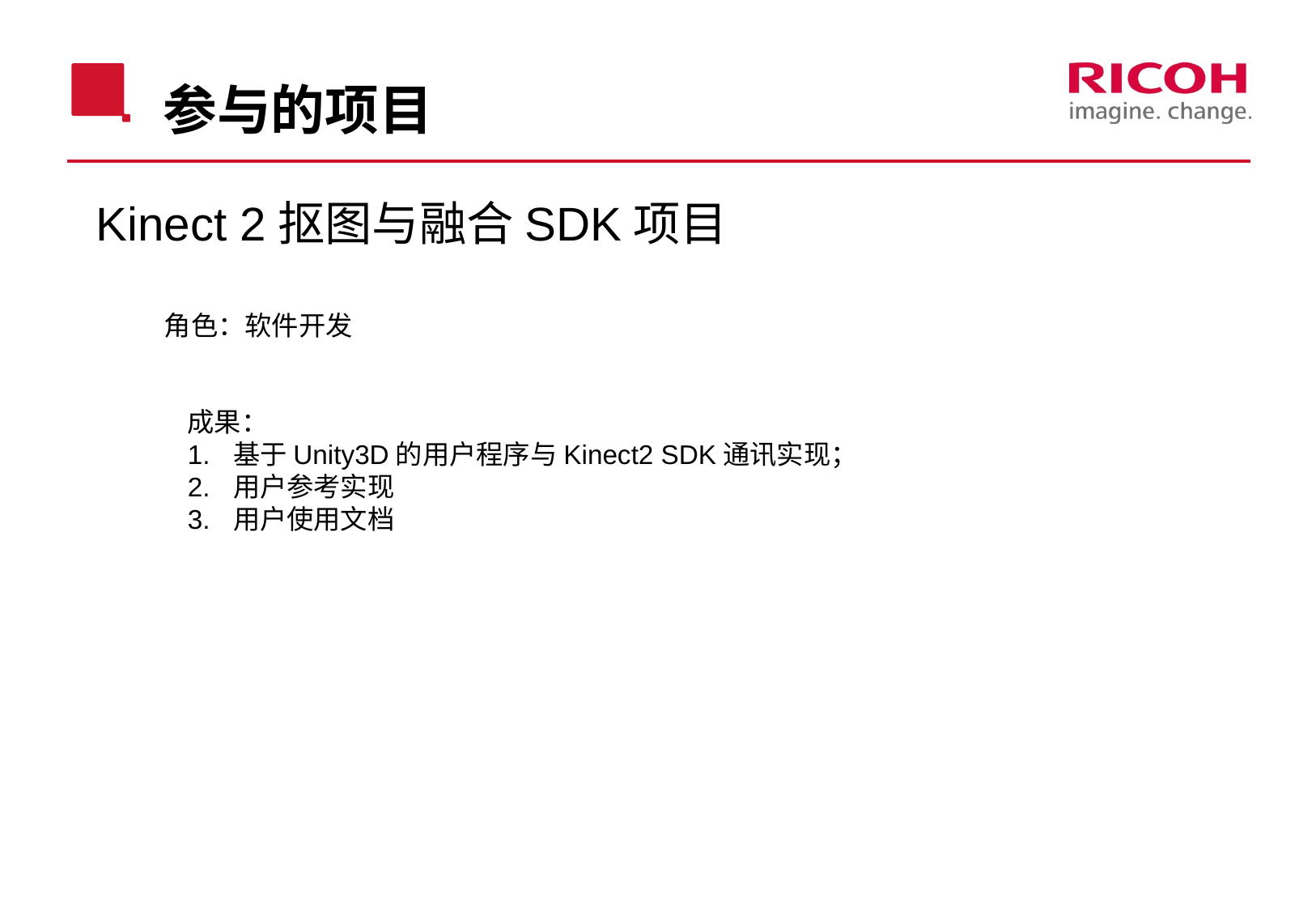

# 参与的项目
Kinect 2抠图与融合SDK项目
角色：软件开发
成果：
基于Unity3D的用户程序与Kinect2 SDK通讯实现；
用户参考实现
用户使用文档